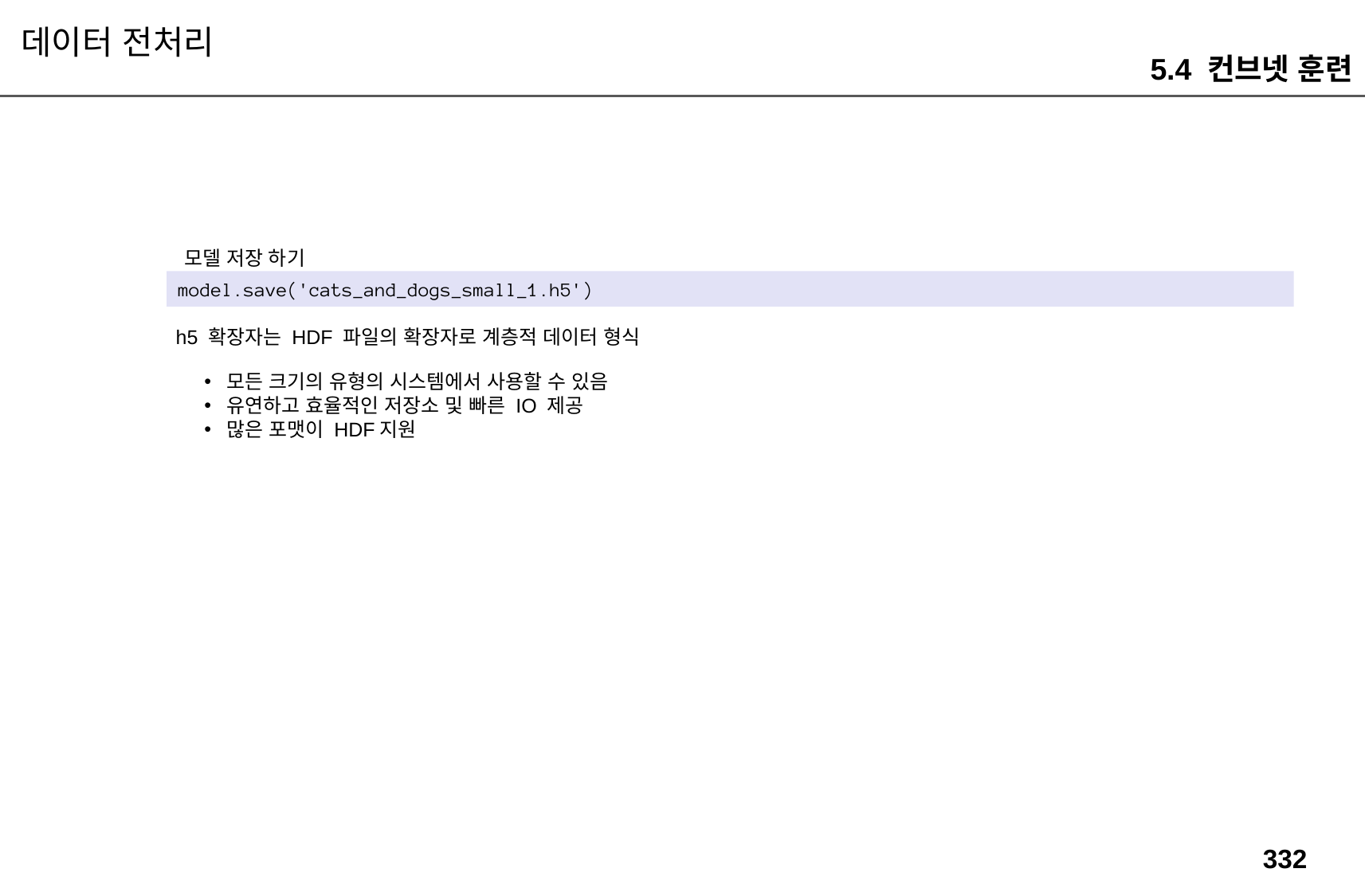

데이터 전처리
5.4 컨브넷 훈련
모델 저장 하기
model.save('cats_and_dogs_small_1.h5')
h5 확장자는 HDF 파일의 확장자로 계층적 데이터 형식
모든 크기의 유형의 시스템에서 사용할 수 있음
유연하고 효율적인 저장소 및 빠른 IO 제공
많은 포맷이 HDF지원